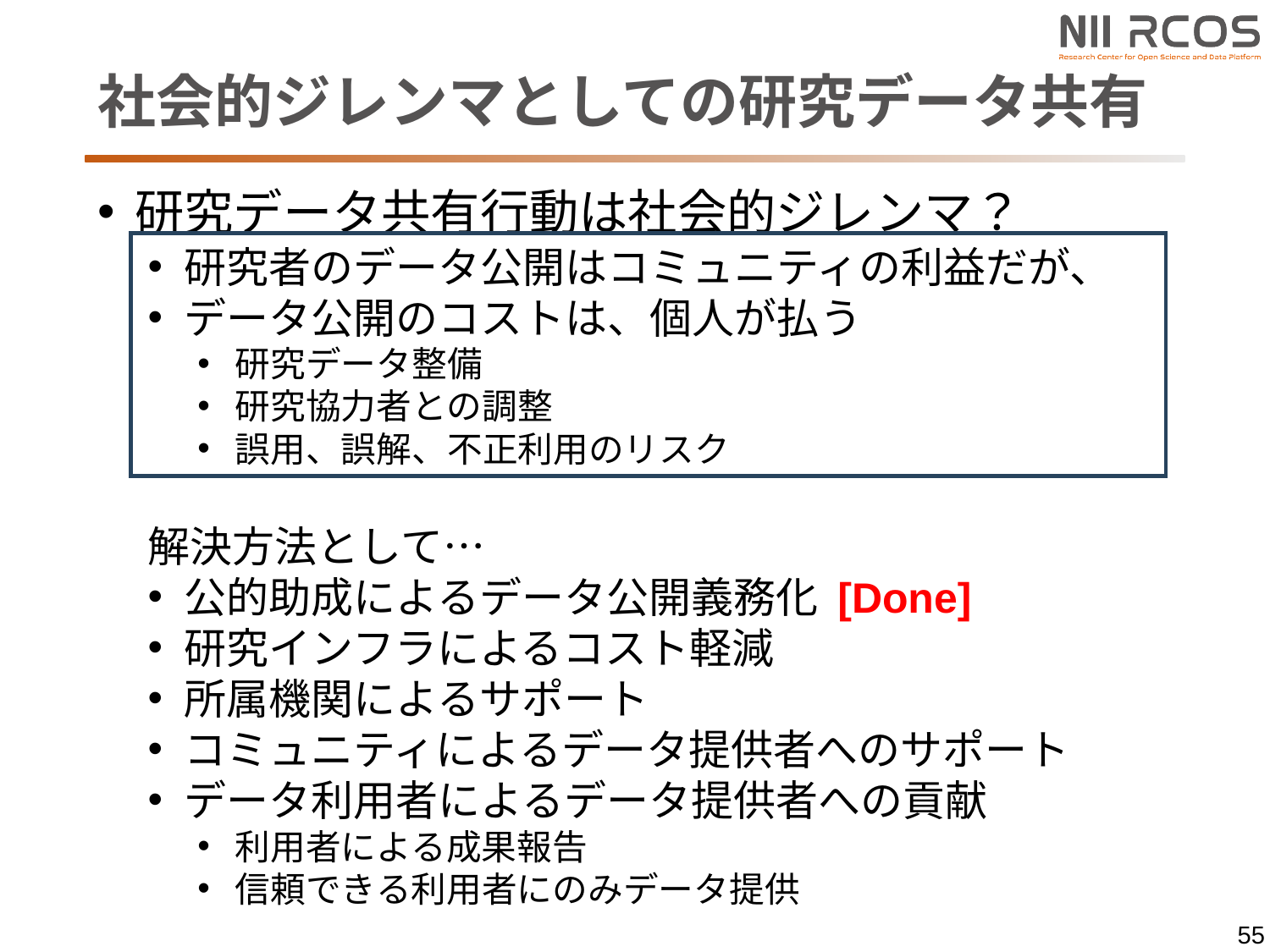

# 社会的ジレンマとしての研究データ共有
研究データ共有行動は社会的ジレンマ？
研究者のデータ公開はコミュニティの利益だが、
データ公開のコストは、個人が払う
研究データ整備
研究協力者との調整
誤用、誤解、不正利用のリスク

解決方法として…
公的助成によるデータ公開義務化 [Done]
研究インフラによるコスト軽減
所属機関によるサポート
コミュニティによるデータ提供者へのサポート
データ利用者によるデータ提供者への貢献
利用者による成果報告
信頼できる利用者にのみデータ提供

55